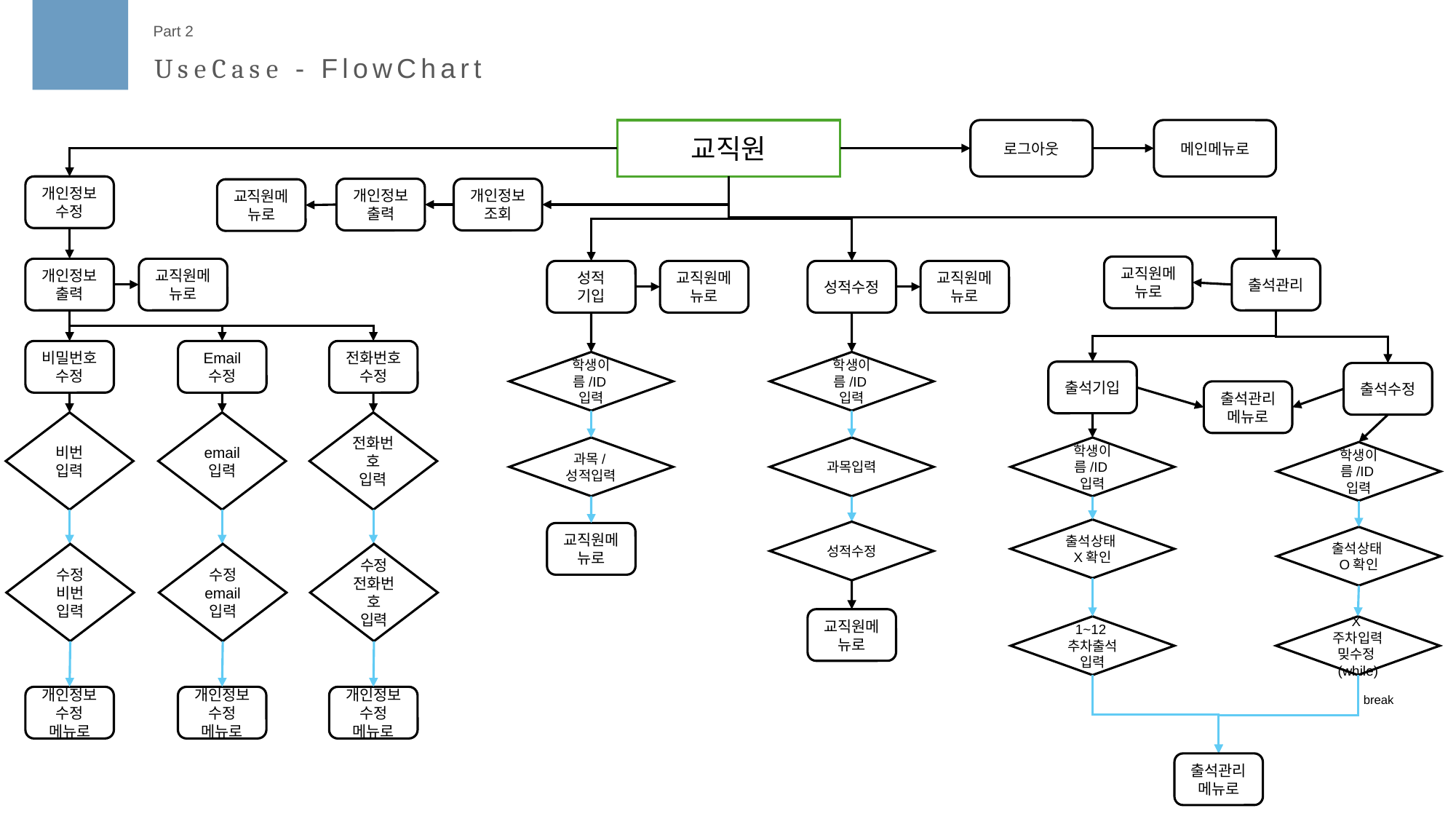

Part 2
UseCase - FlowChart
교직원
로그아웃
메인메뉴로
개인정보수정
개인정보
출력
개인정보조회
교직원메뉴로
교직원메뉴로
출석관리
개인정보출력
교직원메뉴로
성적
기입
교직원메뉴로
성적수정
교직원메뉴로
전화번호수정
Email
수정
비밀번호수정
학생이름/ID입력
학생이름/ID입력
출석기입
출석수정
출석관리메뉴로
전화번호
입력
비번
입력
email
입력
과목/성적입력
과목입력
학생이름/ID입력
학생이름/ID입력
출석상태X확인
성적수정
교직원메뉴로
출석상태O확인
수정
전화번호
입력
수정
비번
입력
수정
email
입력
교직원메뉴로
1~12추차출석입력
X주차입력밎수정(while)
개인정보수정
메뉴로
break
개인정보수정
메뉴로
개인정보수정
메뉴로
출석관리메뉴로